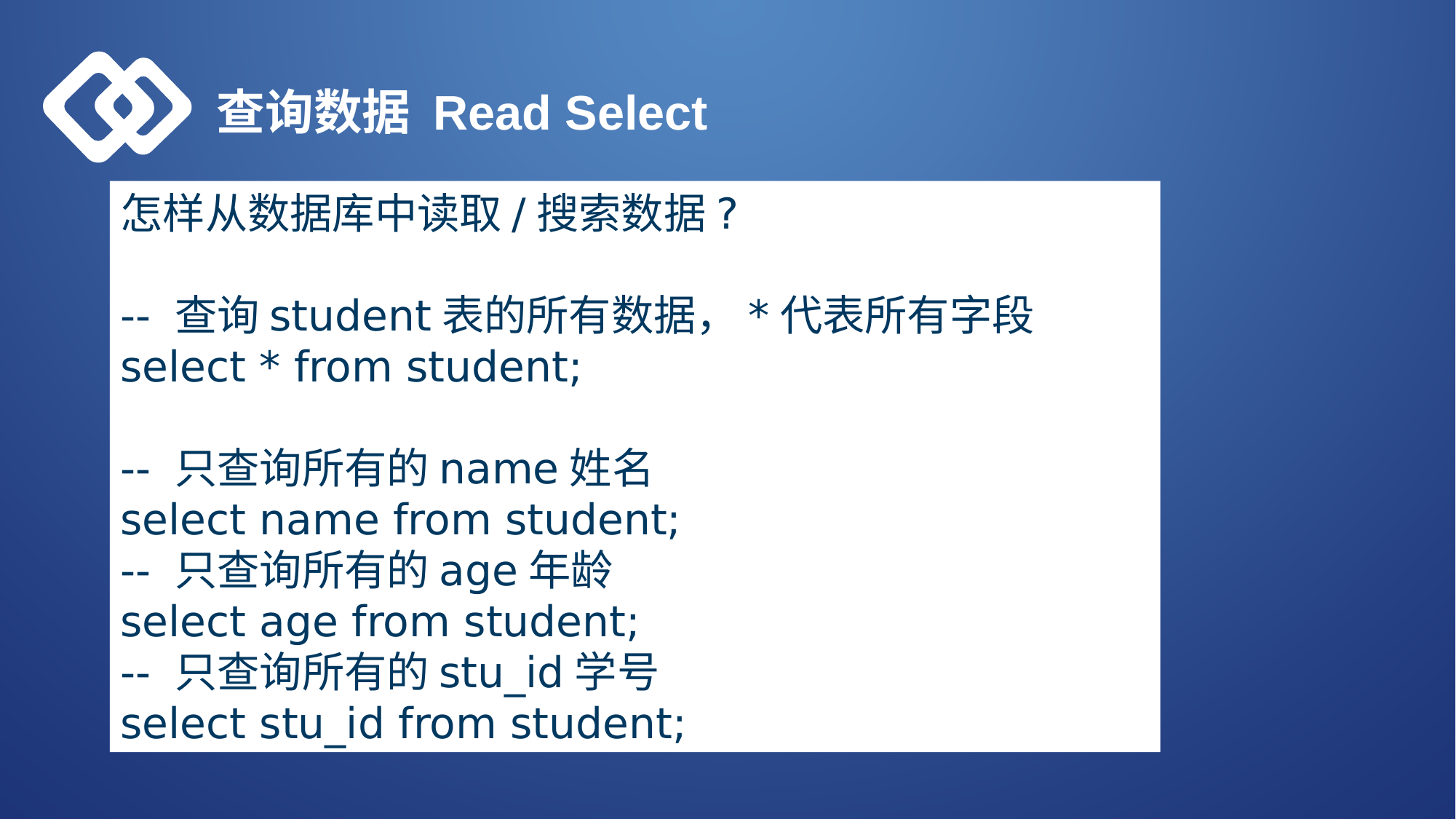

查询数据 Read Select

怎样从数据库中读取/搜索数据?

-- 查询student表的所有数据，*代表所有字段
select * from student;

-- 只查询所有的name姓名
select name from student;
-- 只查询所有的age年龄
select age from student;
-- 只查询所有的stu_id学号
select stu_id from student;